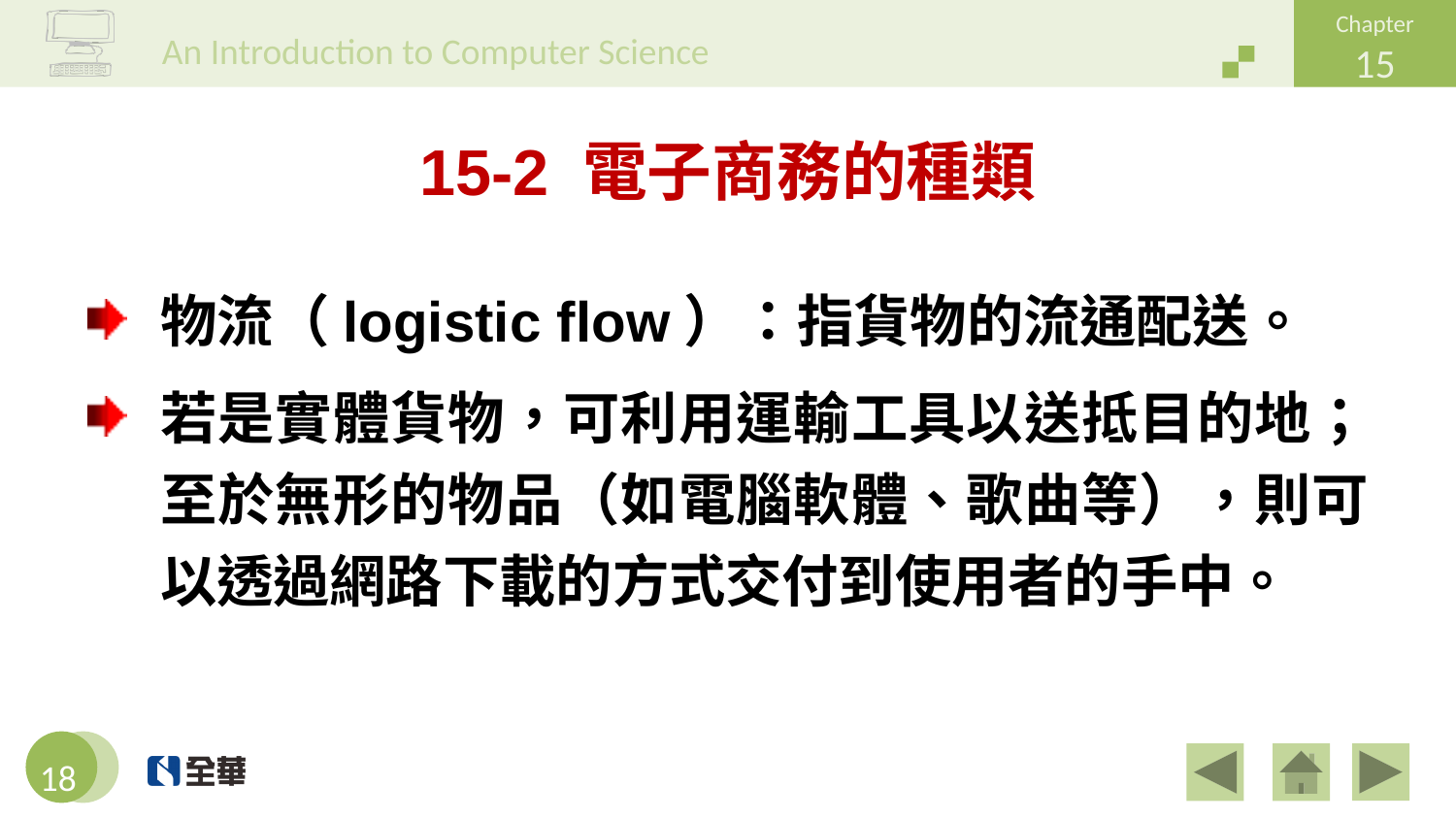

# 15-2 電子商務的種類
物流（logistic flow）：指貨物的流通配送。
若是實體貨物，可利用運輸工具以送抵目的地；至於無形的物品（如電腦軟體、歌曲等），則可以透過網路下載的方式交付到使用者的手中。